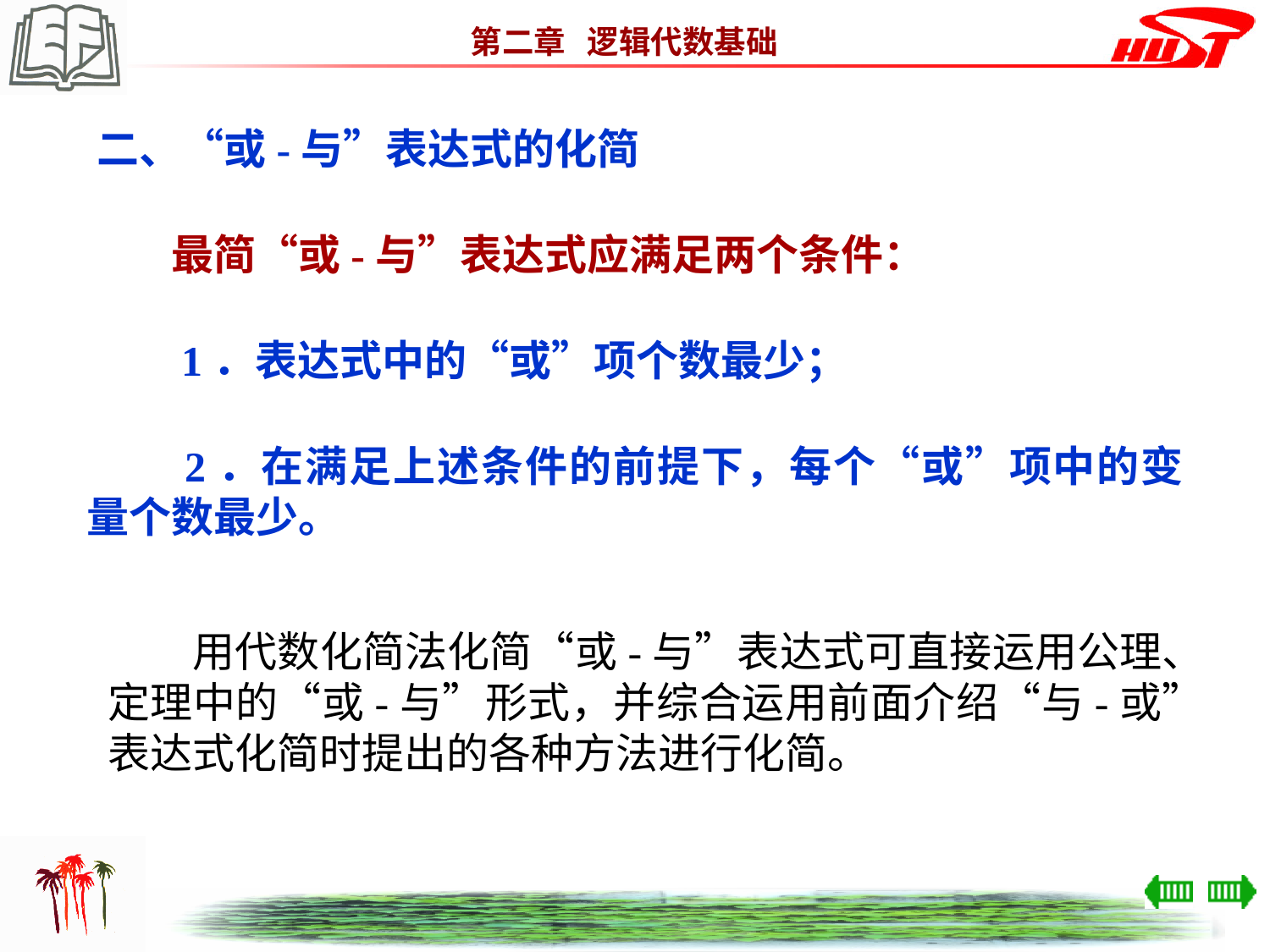

二、“或-与”表达式的化简
　　最简“或-与”表达式应满足两个条件：
　　1．表达式中的“或”项个数最少；
　　2．在满足上述条件的前提下，每个“或”项中的变量个数最少。
　　用代数化简法化简“或-与”表达式可直接运用公理、定理中的“或-与”形式，并综合运用前面介绍“与-或”表达式化简时提出的各种方法进行化简。